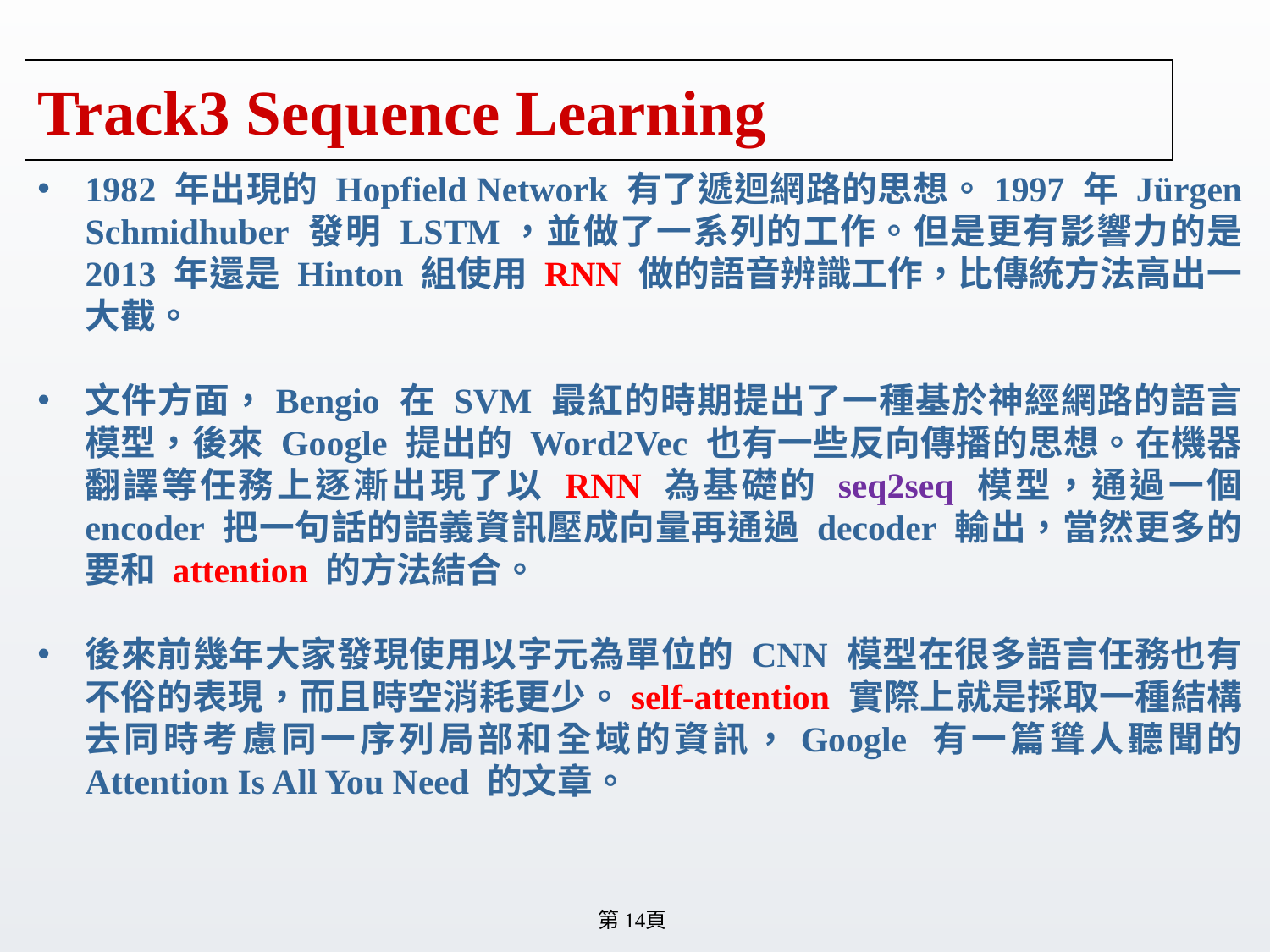

# Track3 Sequence Learning
1982 年出現的 Hopfield Network 有了遞迴網路的思想。1997 年 Jürgen Schmidhuber 發明 LSTM，並做了一系列的工作。但是更有影響力的是 2013 年還是 Hinton 組使用 RNN 做的語音辨識工作，比傳統方法高出一大截。

文件方面，Bengio 在 SVM 最紅的時期提出了一種基於神經網路的語言模型，後來 Google 提出的 Word2Vec 也有一些反向傳播的思想。在機器翻譯等任務上逐漸出現了以 RNN 為基礎的 seq2seq 模型，通過一個 encoder 把一句話的語義資訊壓成向量再通過 decoder 輸出，當然更多的要和 attention 的方法結合。

後來前幾年大家發現使用以字元為單位的 CNN 模型在很多語言任務也有不俗的表現，而且時空消耗更少。self-attention 實際上就是採取一種結構去同時考慮同一序列局部和全域的資訊，Google 有一篇聳人聽聞的 Attention Is All You Need 的文章。